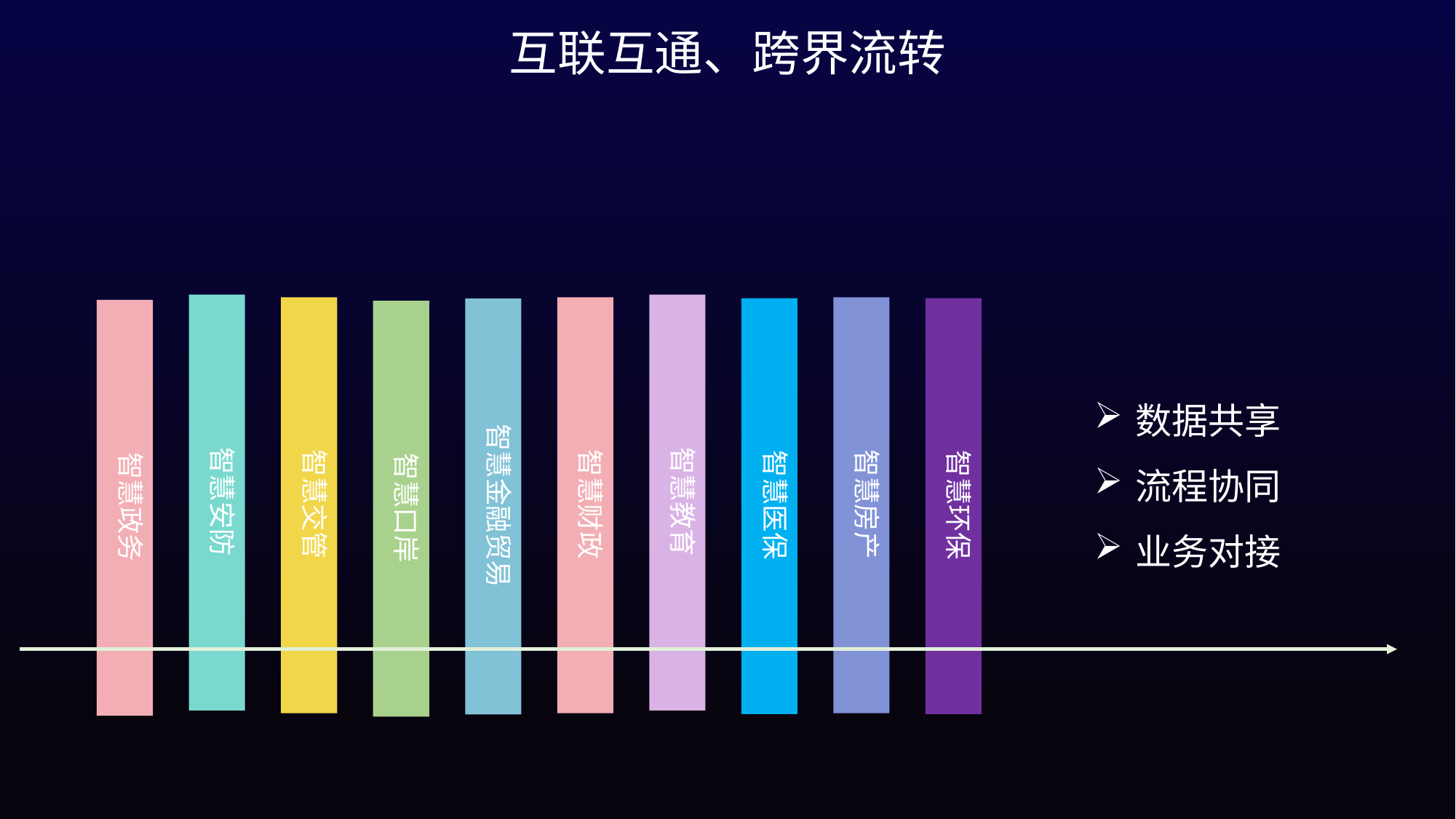

互联互通、跨界流转
智慧安防

智慧教育

智慧交管

智慧房产

智慧财政

智慧医保

智慧环保

智慧金融贸易

智慧政务

智慧口岸

数据共享
流程协同
业务对接